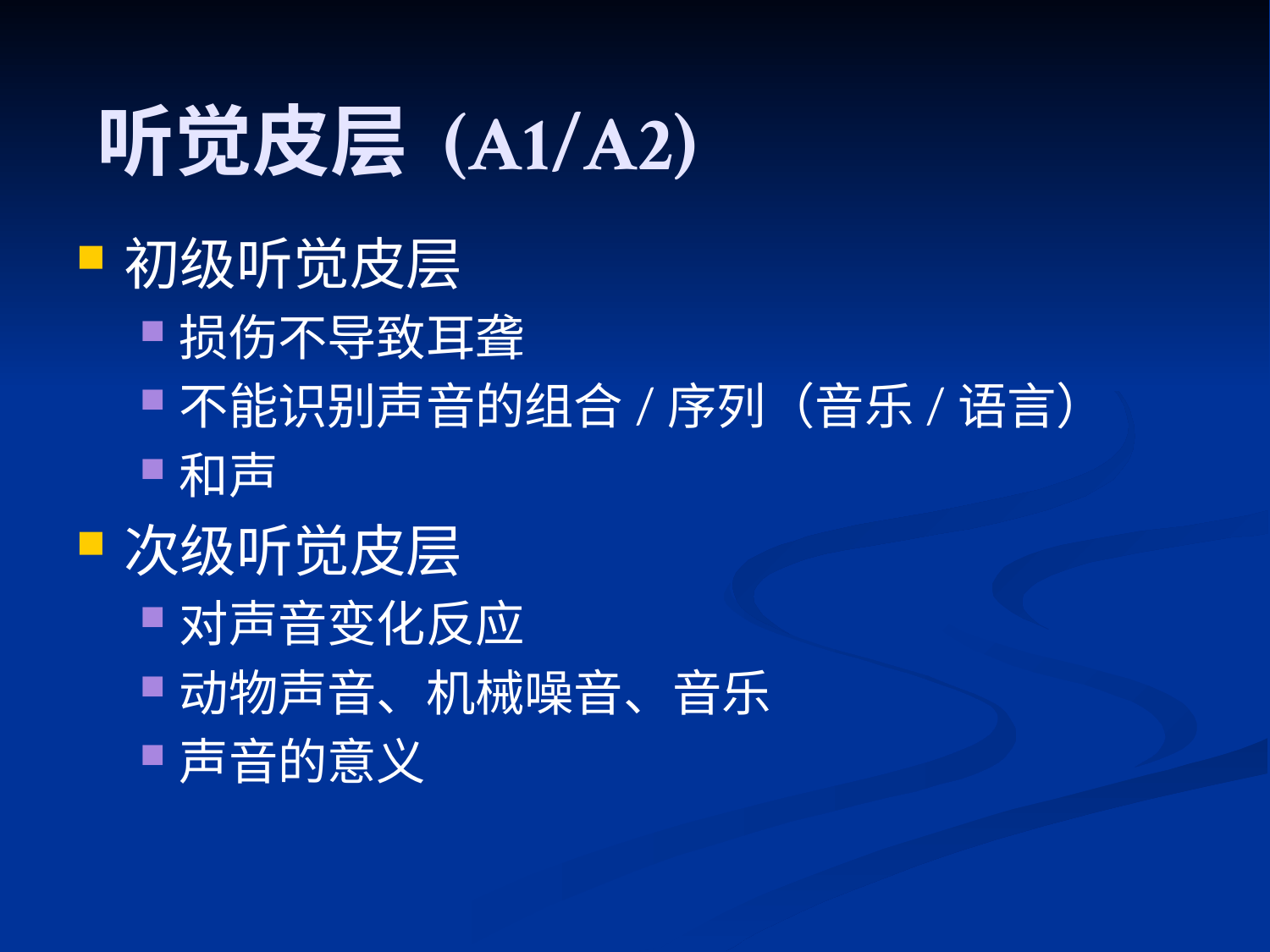

听觉皮层 (A1/A2)
初级听觉皮层
损伤不导致耳聋
不能识别声音的组合/序列（音乐/语言）
和声
次级听觉皮层
对声音变化反应
动物声音、机械噪音、音乐
声音的意义